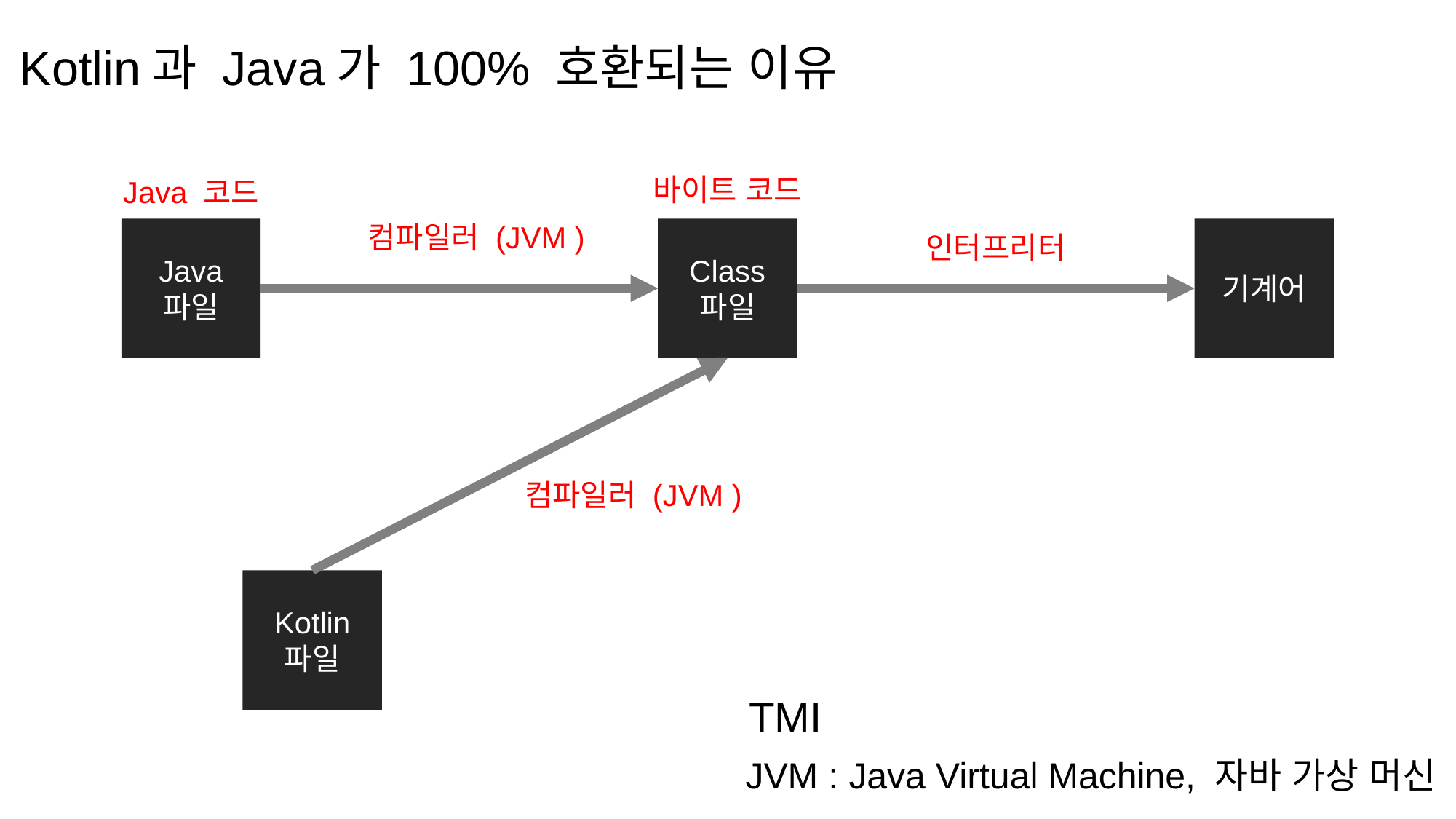

Kotlin과 Java가 100% 호환되는 이유
나눔스퀘어OTF ExtraBold
나눔스퀘어OTF Bold
바이트 코드
Java 코드
나눔스퀘어OTF
컴파일러 (JVM )

Java
파일

Class
파일

기계어
인터프리터
나눔스퀘어 Light
나눔스퀘어 Light
나눔스퀘어OTF
컴파일러 (JVM )

Kotlin
파일
TMI

JVM : Java Virtual Machine, 자바 가상 머신